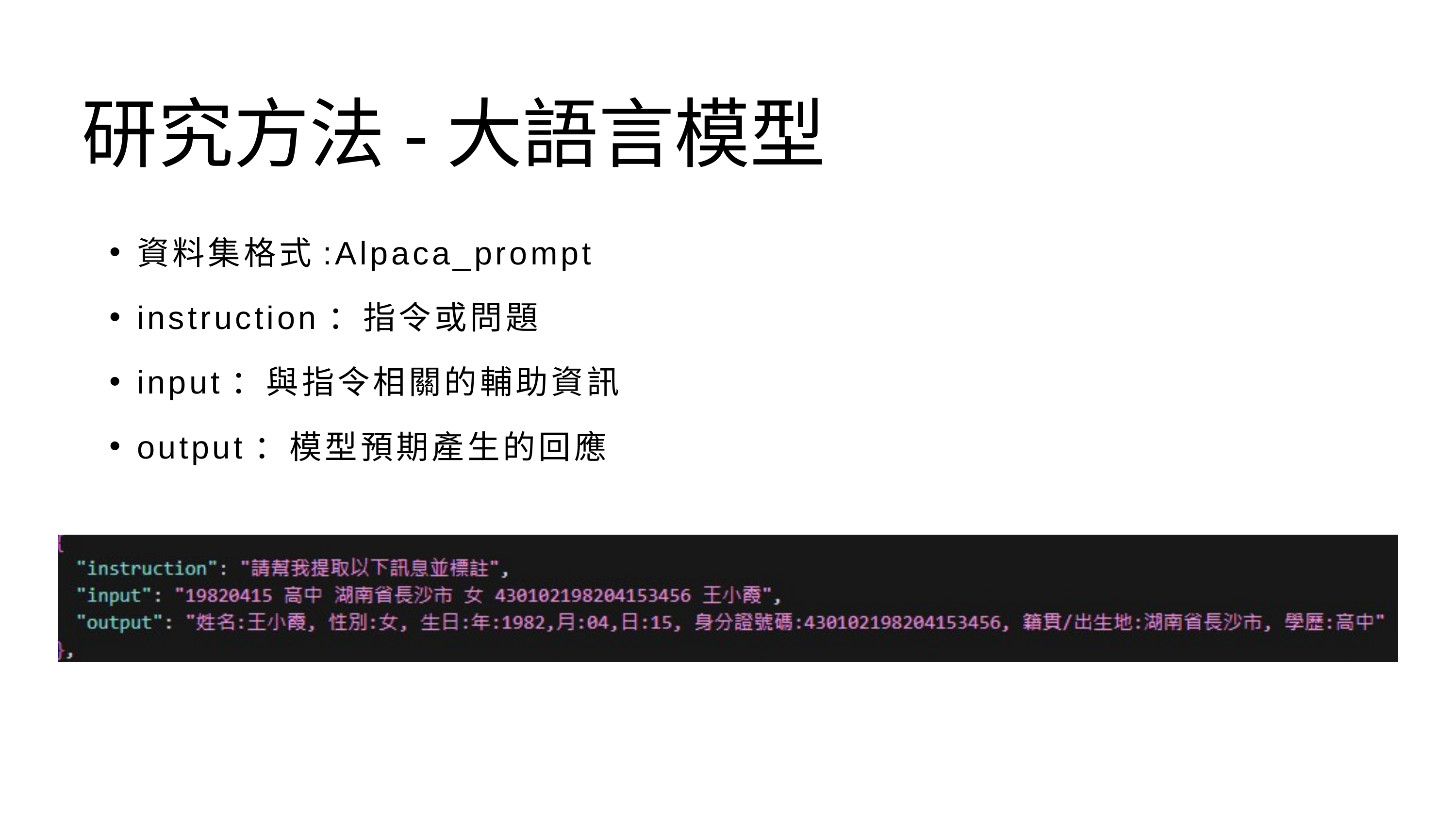

研究方法-大語言模型
資料集格式:Alpaca_prompt
instruction：指令或問題
input：與指令相關的輔助資訊
output：模型預期產生的回應